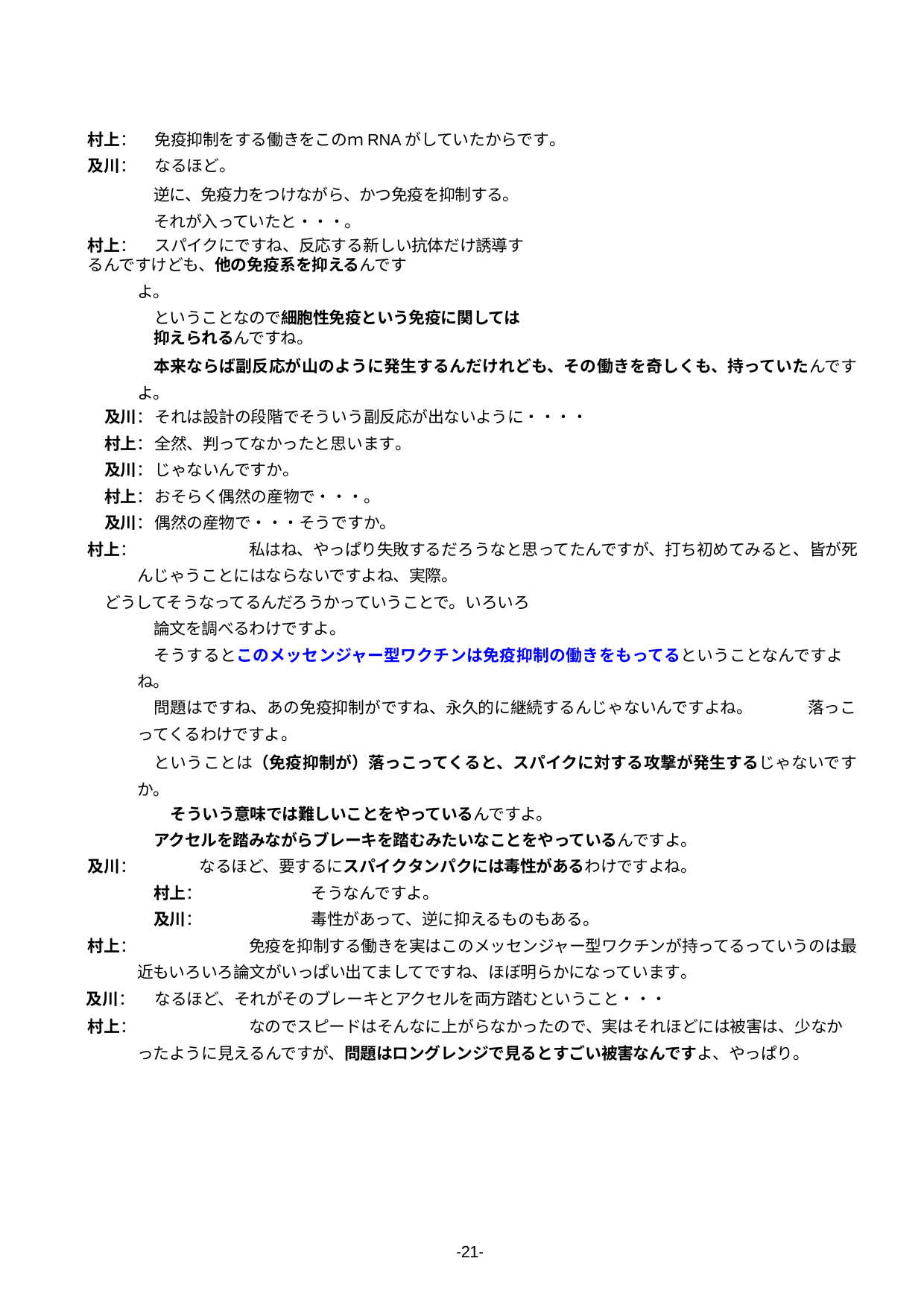

村上：	免疫抑制をする働きをこのｍRNAがしていたからです。
及川：	なるほど。
逆に、免疫力をつけながら、かつ免疫を抑制する。それが入っていたと・・・。
村上：	スパイクにですね、反応する新しい抗体だけ誘導するんですけども、他の免疫系を抑えるんです
よ。
ということなので細胞性免疫という免疫に関しては抑えられるんですね。
本来ならば副反応が山のように発生するんだけれども、その働きを奇しくも、持っていたんですよ。
及川：	それは設計の段階でそういう副反応が出ないように・・・・
村上：	全然、判ってなかったと思います。
及川：	じゃないんですか。
村上：	おそらく偶然の産物で・・・。
及川：	偶然の産物で・・・そうですか。
村上：		私はね、やっぱり失敗するだろうなと思ってたんですが、打ち初めてみると、皆が死んじゃうことにはならないですよね、実際。
どうしてそうなってるんだろうかっていうことで。いろいろ論文を調べるわけですよ。
そうするとこのメッセンジャー型ワクチンは免疫抑制の働きをもってるということなんですよね。
問題はですね、あの免疫抑制がですね、永久的に継続するんじゃないんですよね。	落っこってくるわけですよ。
ということは（免疫抑制が）落っこってくると、スパイクに対する攻撃が発生するじゃないですか。
そういう意味では難しいことをやっているんですよ。
アクセルを踏みながらブレーキを踏むみたいなことをやっているんですよ。及川：	なるほど、要するにスパイクタンパクには毒性があるわけですよね。
村上：	そうなんですよ。
及川：	毒性があって、逆に抑えるものもある。
村上：		免疫を抑制する働きを実はこのメッセンジャー型ワクチンが持ってるっていうのは最近もいろいろ論文がいっぱい出てましてですね、ほぼ明らかになっています。
及川：	なるほど、それがそのブレーキとアクセルを両方踏むということ・・・
村上：		なのでスピードはそんなに上がらなかったので、実はそれほどには被害は、少なかったように見えるんですが、問題はロングレンジで見るとすごい被害なんですよ、やっぱり。
-21-